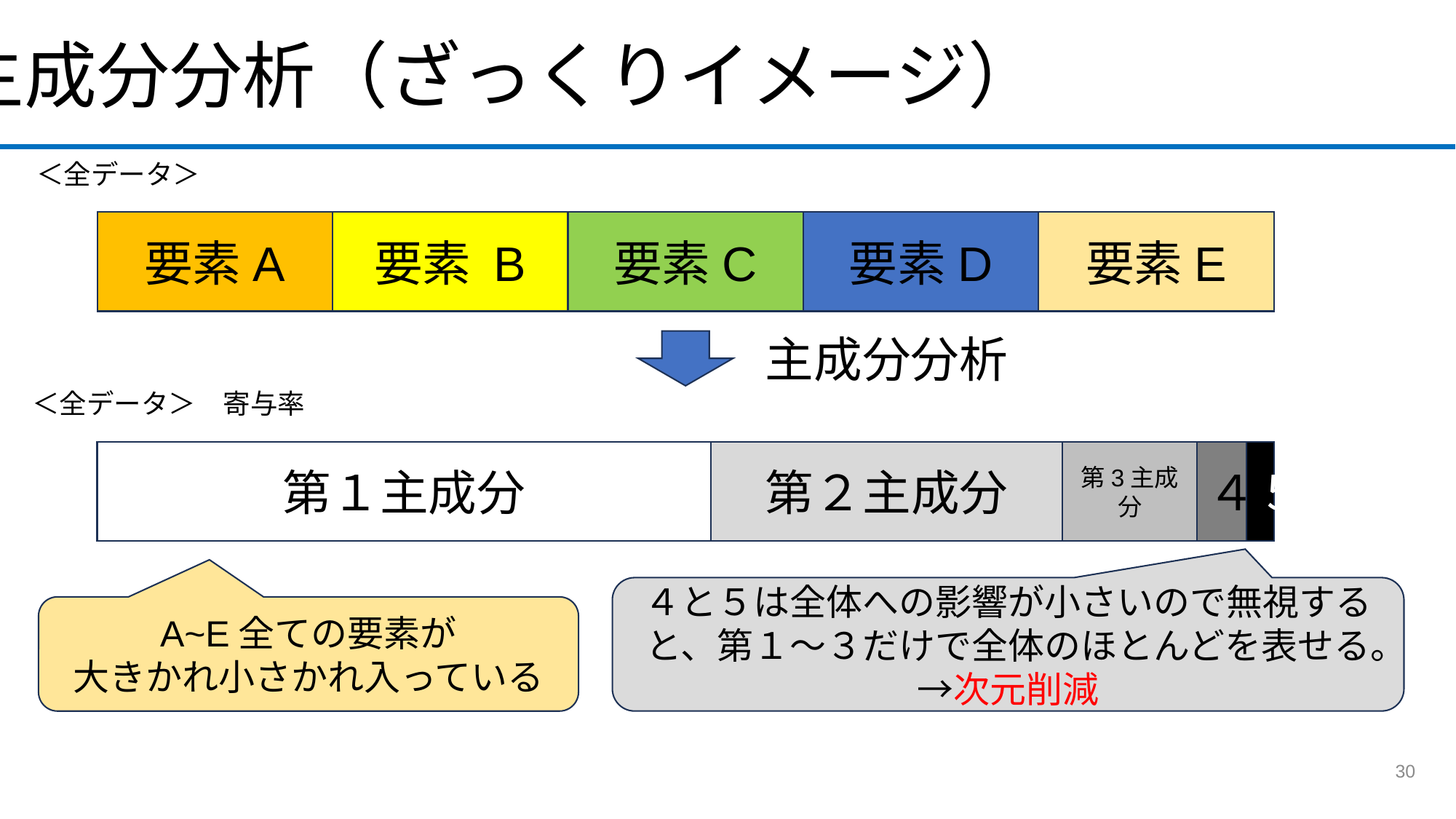

主成分分析（ざっくりイメージ）
＜全データ＞
要素A
要素 B
要素C
要素D
要素E
主成分分析

＜全データ＞　寄与率
第１主成分
第２主成分
第3主成分
４
５
４と５は全体への影響が小さいので無視すると、第１〜３だけで全体のほとんどを表せる。→次元削減
A~E全ての要素が
大きかれ小さかれ入っている
30